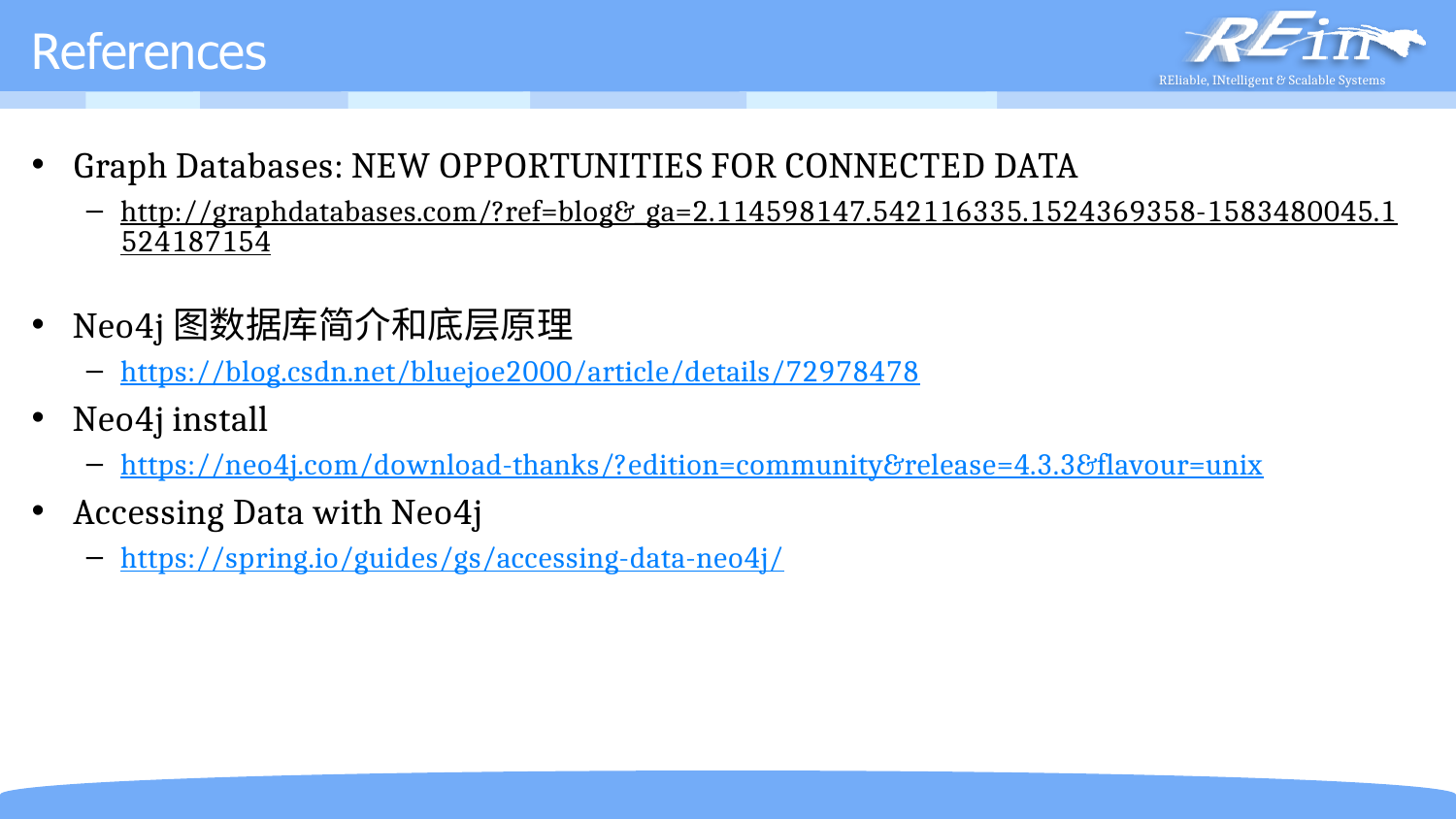

# References
Graph Databases: NEW OPPORTUNITIES FOR CONNECTED DATA
http://graphdatabases.com/?ref=blog&_ga=2.114598147.542116335.1524369358-1583480045.1524187154
Neo4j图数据库简介和底层原理
https://blog.csdn.net/bluejoe2000/article/details/72978478
Neo4j install
https://neo4j.com/download-thanks/?edition=community&release=4.3.3&flavour=unix
Accessing Data with Neo4j
https://spring.io/guides/gs/accessing-data-neo4j/

53